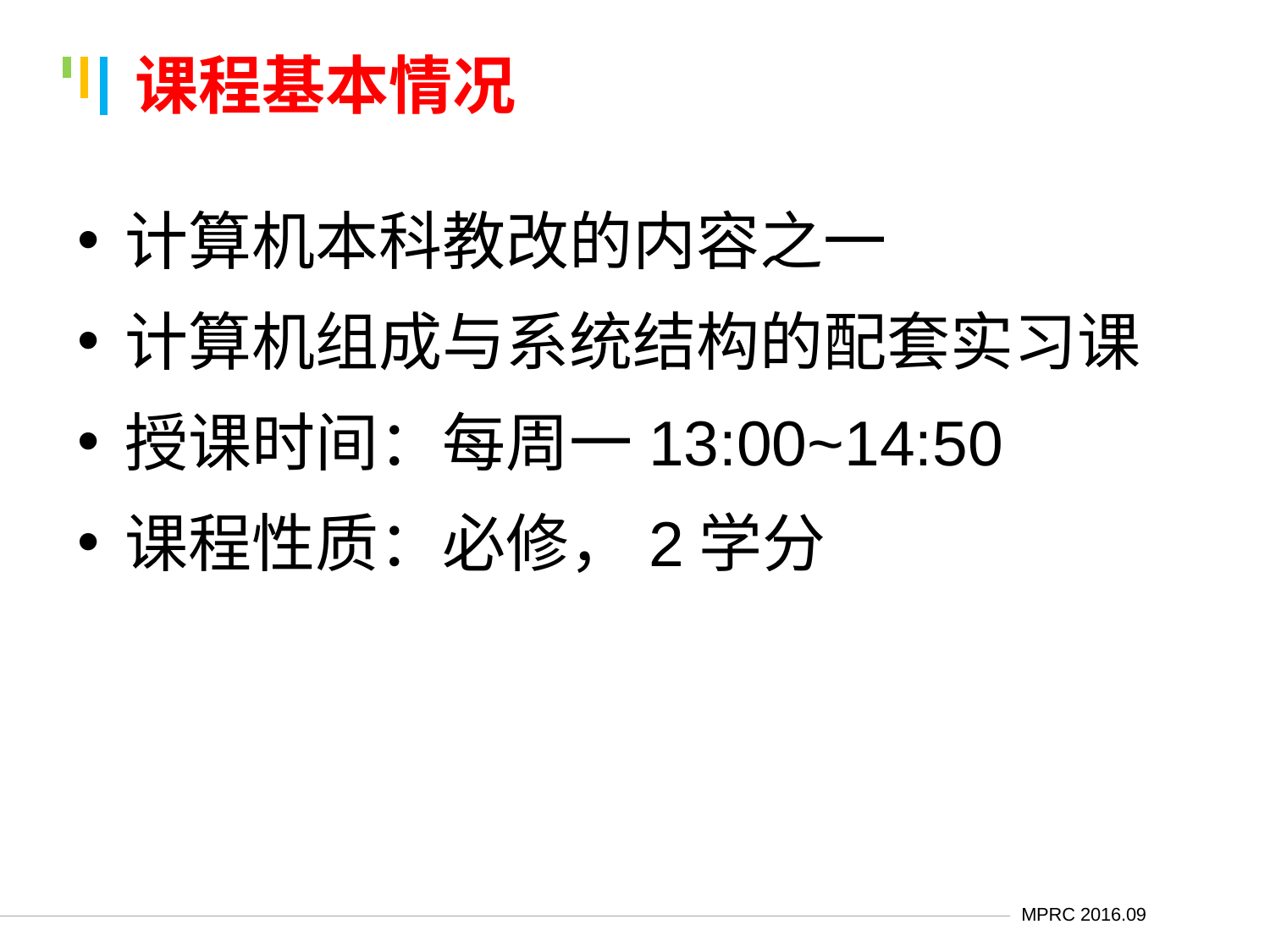

# 课程基本情况
计算机本科教改的内容之一
计算机组成与系统结构的配套实习课
授课时间：每周一13:00~14:50
课程性质：必修，2学分